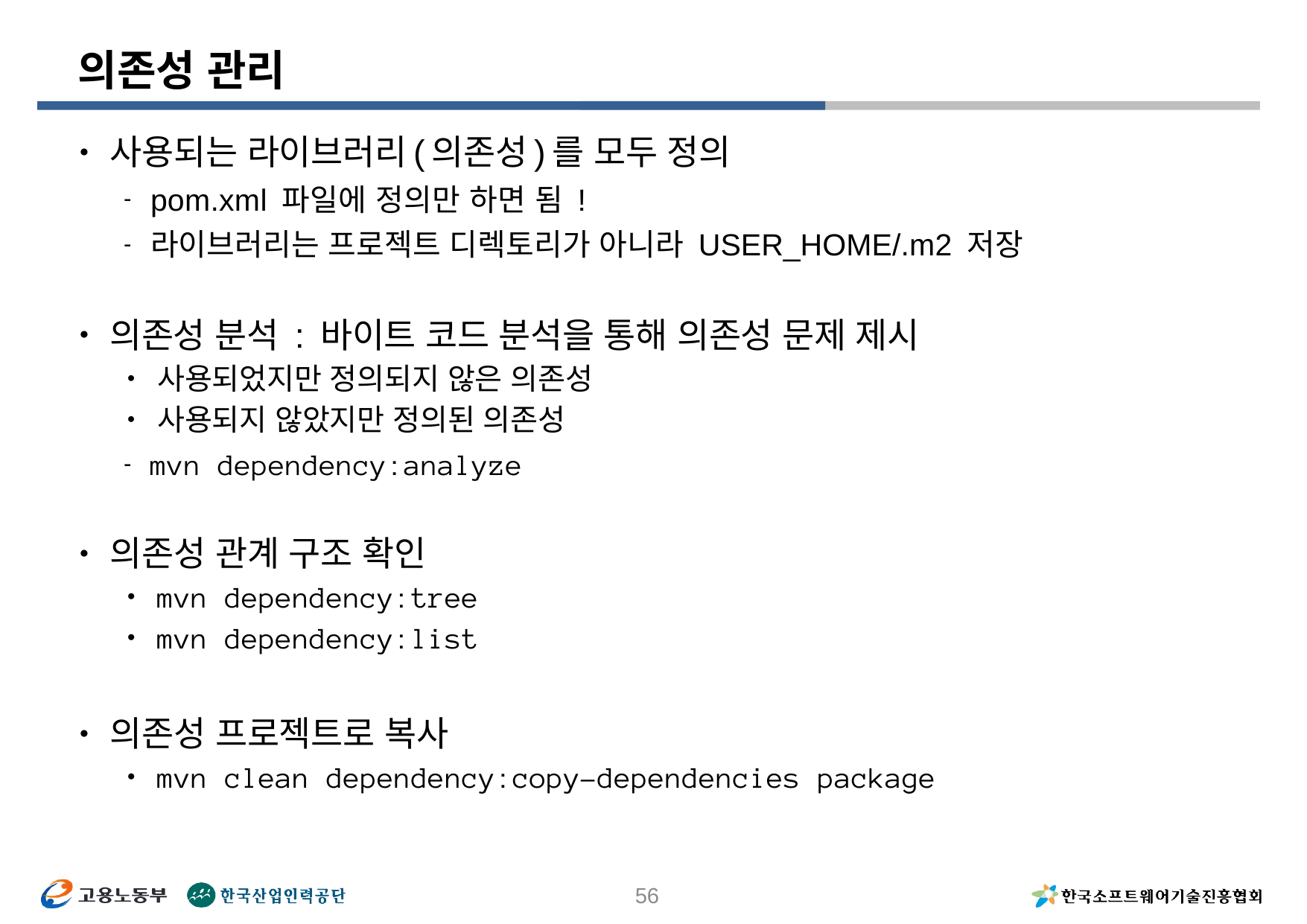

# 의존성 관리
사용되는 라이브러리(의존성)를 모두 정의
pom.xml 파일에 정의만 하면 됨 !
라이브러리는 프로젝트 디렉토리가 아니라 USER_HOME/.m2 저장

의존성 분석 : 바이트 코드 분석을 통해 의존성 문제 제시
사용되었지만 정의되지 않은 의존성
사용되지 않았지만 정의된 의존성
mvn dependency:analyze

의존성 관계 구조 확인
mvn dependency:tree
mvn dependency:list

의존성 프로젝트로 복사
mvn clean dependency:copy-dependencies package

56